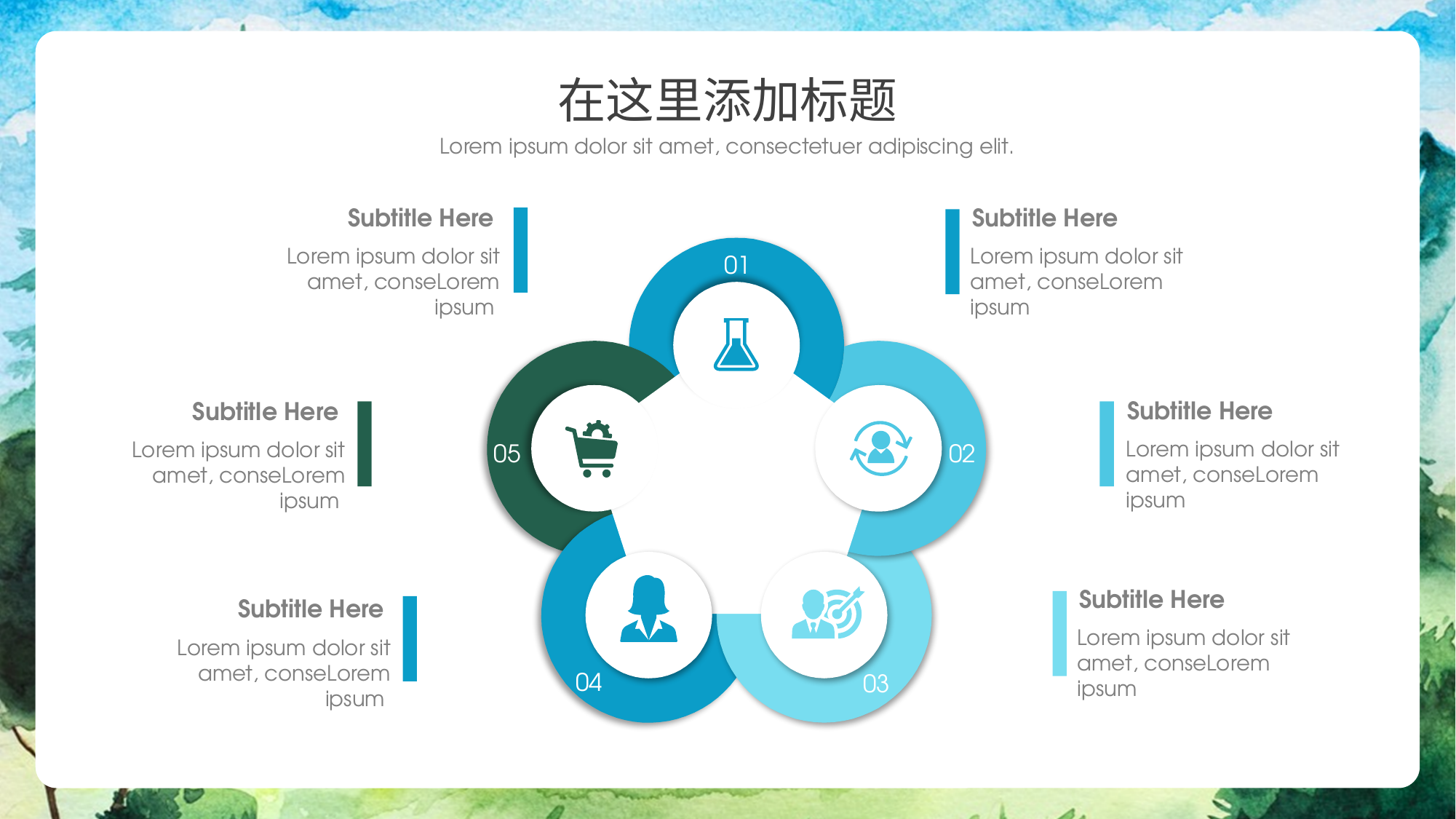

在这里添加标题
Lorem ipsum dolor sit amet, consectetuer adipiscing elit.
Subtitle Here
Subtitle Here

01
Lorem ipsum dolor sit amet, conseLorem ipsum
Lorem ipsum dolor sit amet, conseLorem ipsum

Subtitle Here
Subtitle Here

05
02

Lorem ipsum dolor sit amet, conseLorem ipsum
Lorem ipsum dolor sit amet, conseLorem ipsum

Subtitle Here

Subtitle Here

Lorem ipsum dolor sit amet, conseLorem ipsum
Lorem ipsum dolor sit amet, conseLorem ipsum
04
03